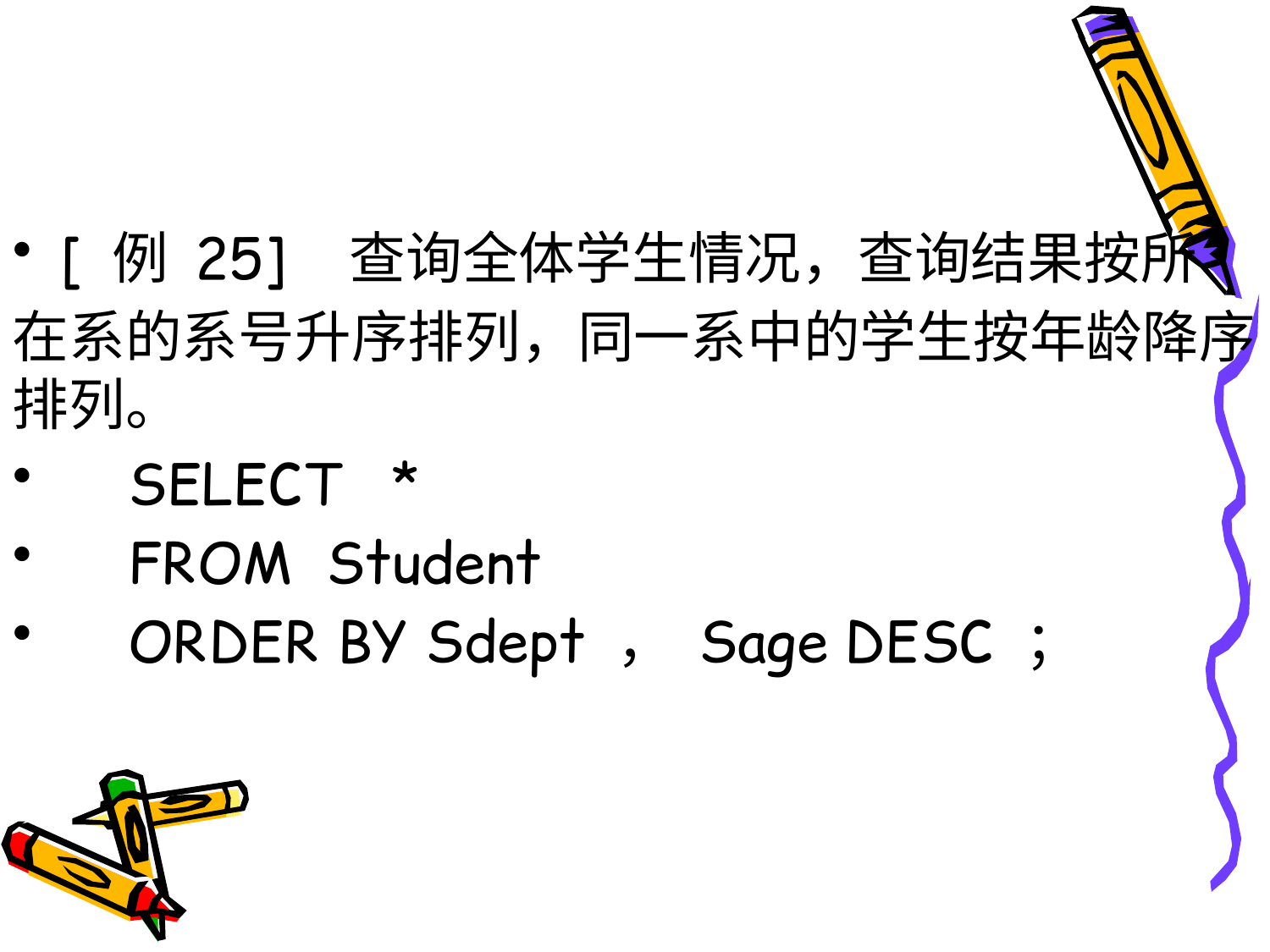

#
[ 例 25]   查询全体学生情况，查询结果按所
在系的系号升序排列，同一系中的学生按年龄降序排列。
    SELECT   *
    FROM  Student
    ORDER BY Sdept ， Sage DESC ；